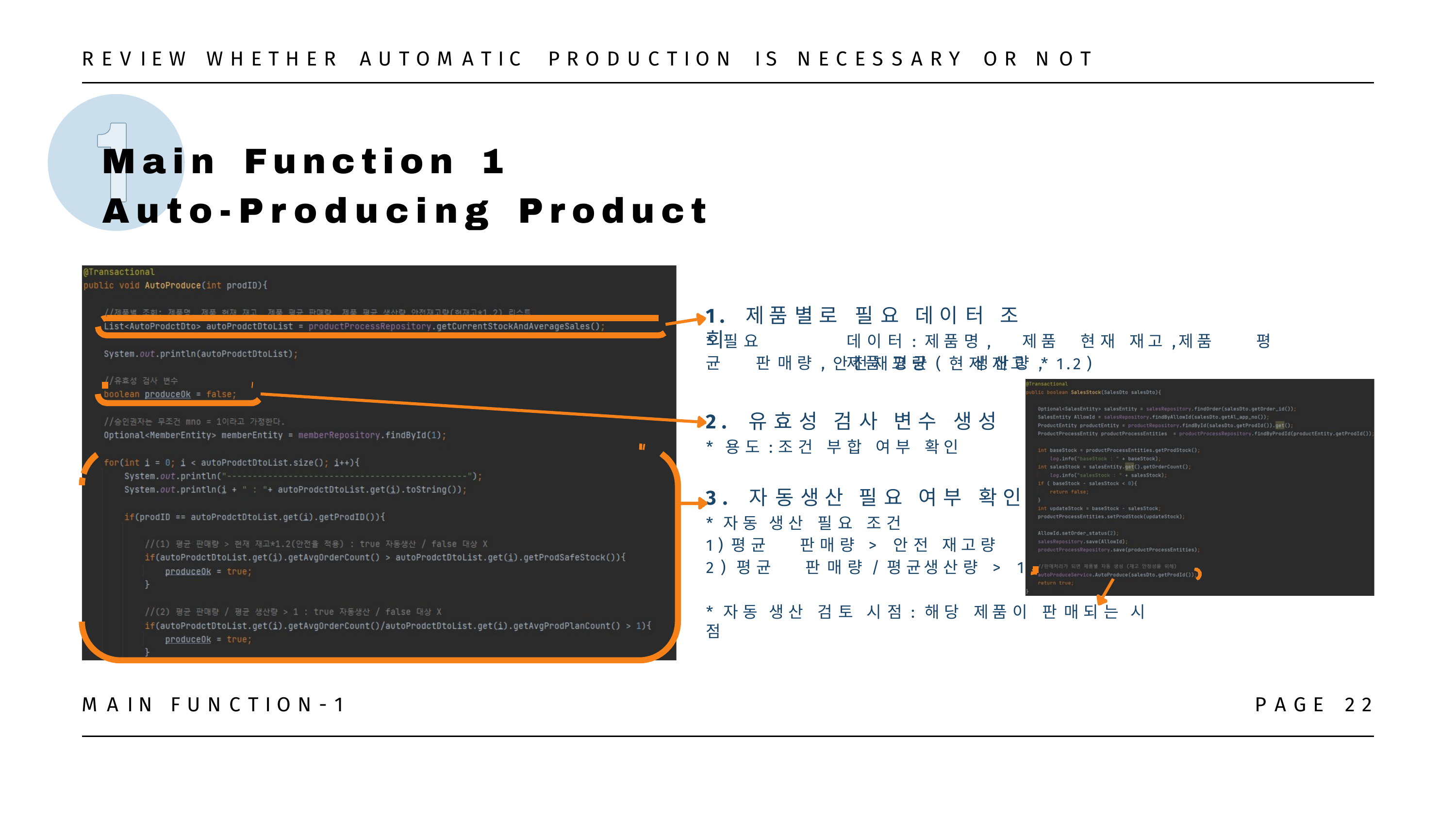

R E V I E W	W H E T H E R	A U T O M A T I C	P R O D U C T I O N	I S	N E C E S S A R Y	O R	N O T

# Main	Function	1
Auto-Producing	Product

1 .	제 품 별 로	필 요	데 이 터	조 회

* 필 요		데 이 터 :	제 품 명 ,	제 품	현 재	재 고 ,	제 품	평 균	판 매 량 ,	제 품  평 균	생 산 량 ,
안 전 재 고 랑 ( 현 재	재 고	* 1 . 2 )

2 .	유 효 성	검 사	변 수	생 성
* 용 도 :	조 건	부 합	여 부	확 인

3 .	자 동 생 산	필 요	여 부	확 인
* 자 동	생 산	필 요	조 건
)	평 균	판 매 량	>	안 전	재 고 량
)	평 균	판 매 량 /  평 균	생 산 량	>	1

* 자 동	생 산	검 토	시 점 :	해 당	제 품 이	판 매 되 는	시 점
M A I N
F U N C T I O N - 1
P A G E	2 2